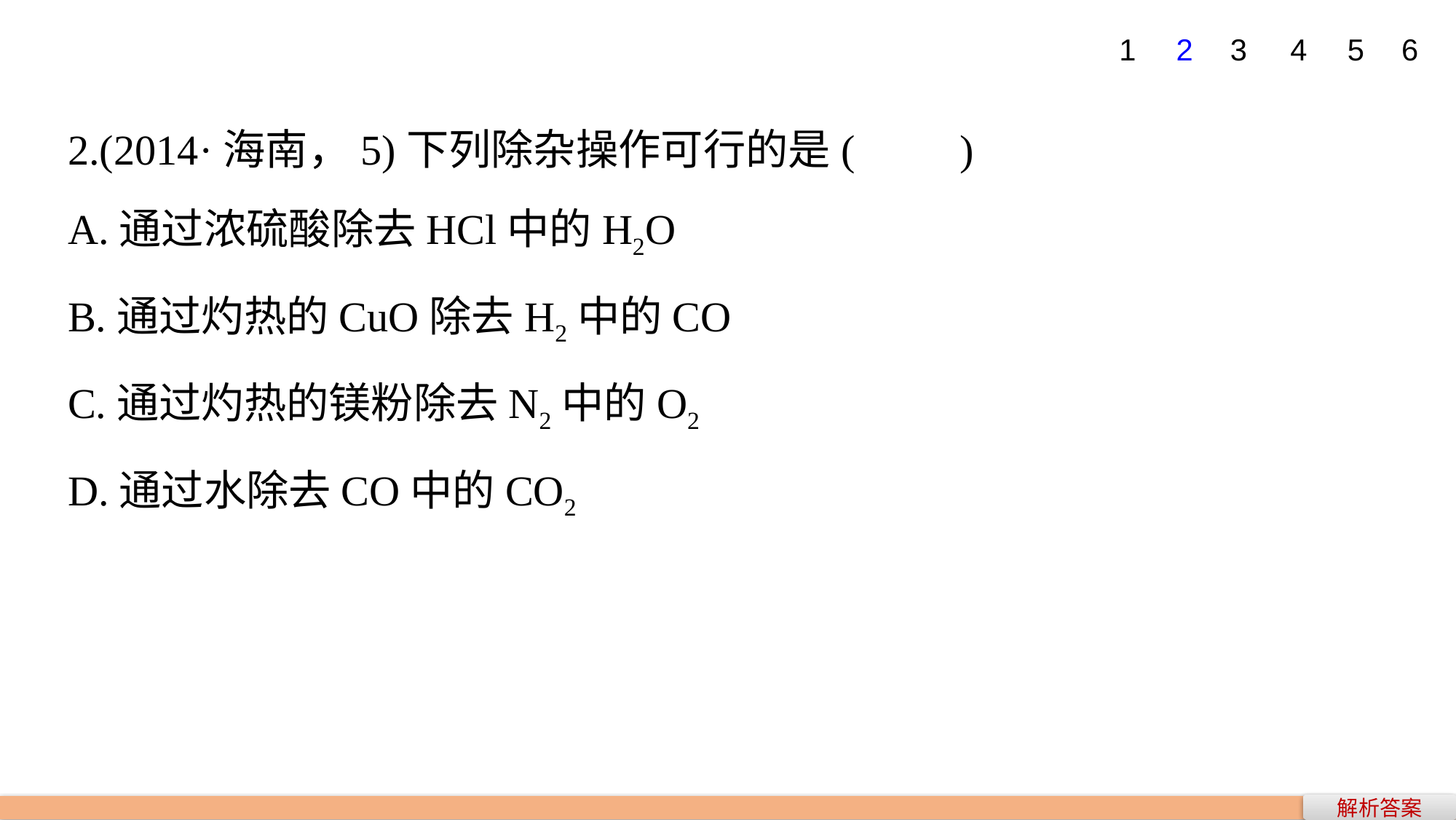

1
2
3
4
5
6
2.(2014·海南，5)下列除杂操作可行的是(　　)
A.通过浓硫酸除去HCl中的H2O
B.通过灼热的CuO除去H2中的CO
C.通过灼热的镁粉除去N2中的O2
D.通过水除去CO中的CO2
解析答案